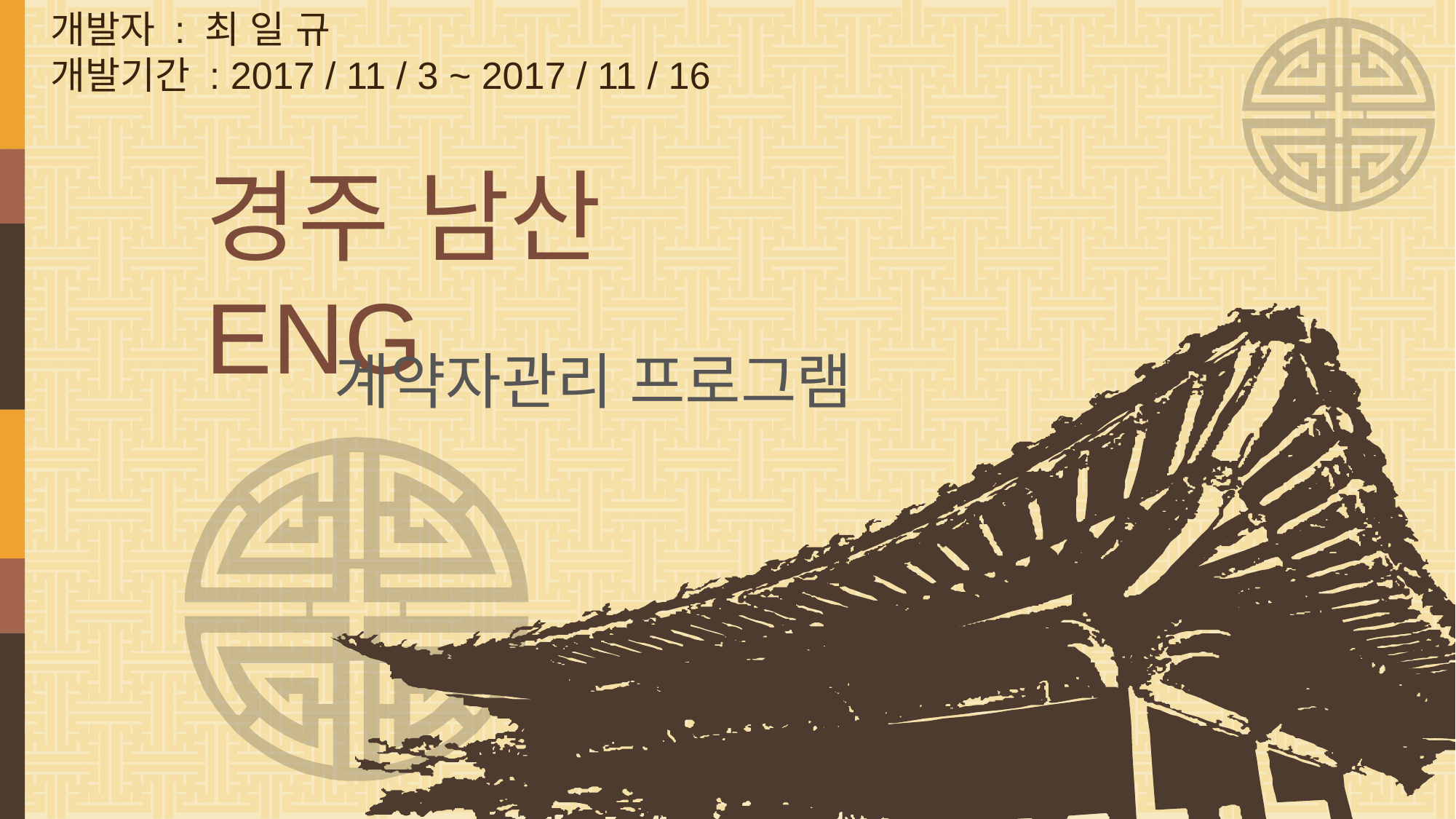

개발자 : 최 일 규
개발기간 : 2017 / 11 / 3 ~ 2017 / 11 / 16
# 경주 남산ENG
계약자관리 프로그램